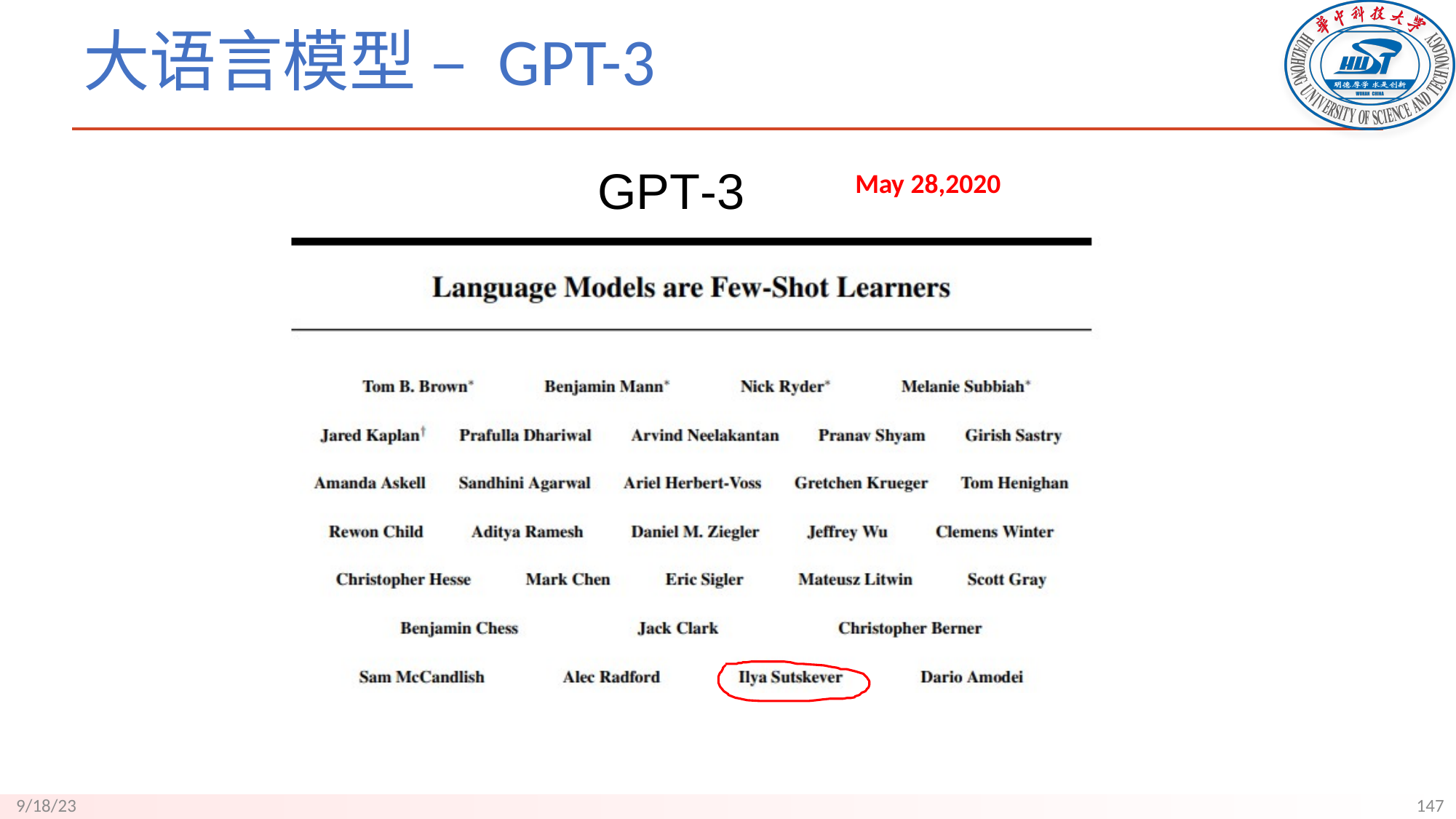

# 大语言模型 – GPT-3
GPT-3

May 28,2020

147
9/18/23